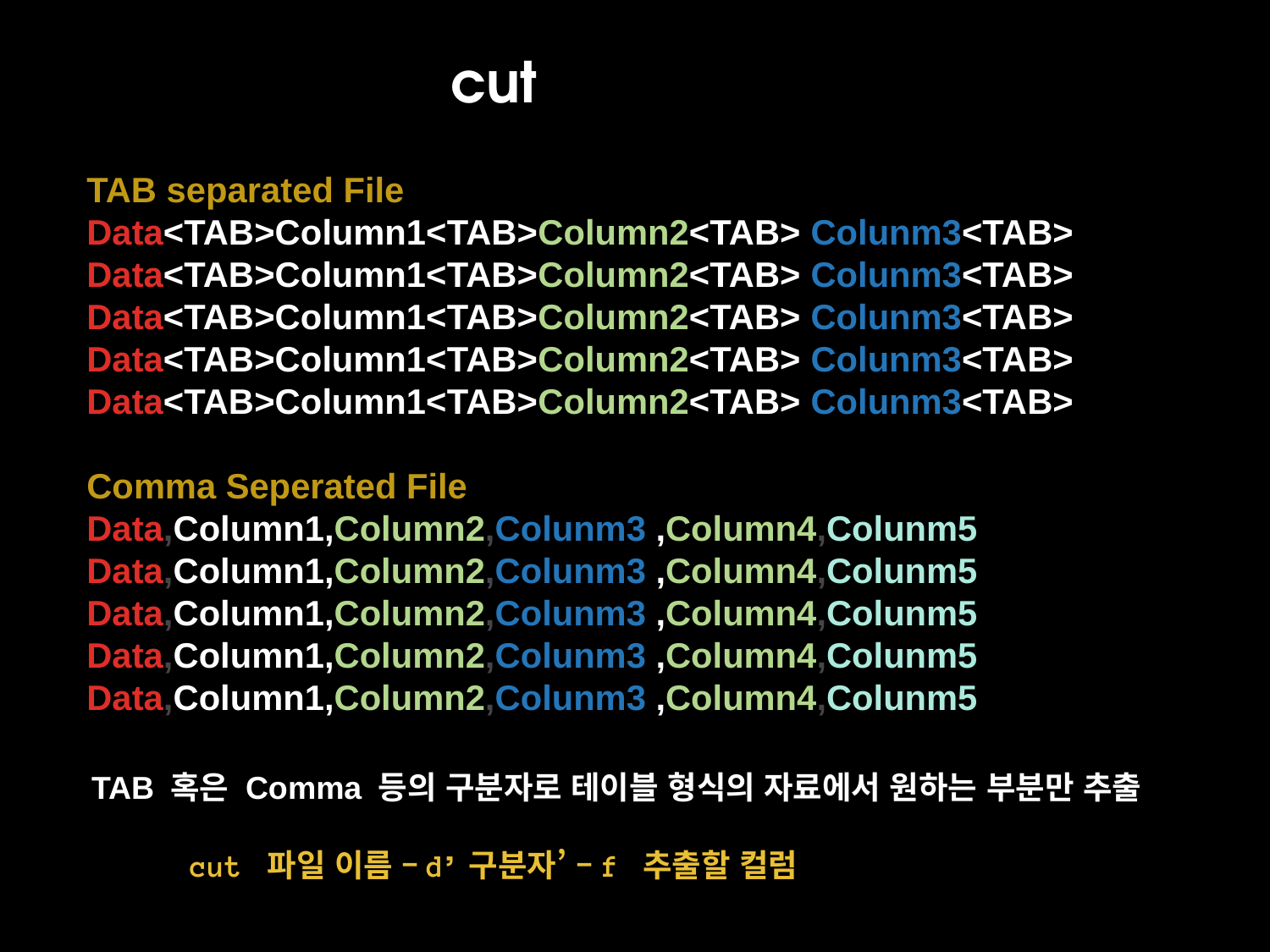

cut
TAB separated File
Data<TAB>Column1<TAB>Column2<TAB> Colunm3<TAB>
Data<TAB>Column1<TAB>Column2<TAB> Colunm3<TAB>
Data<TAB>Column1<TAB>Column2<TAB> Colunm3<TAB>
Data<TAB>Column1<TAB>Column2<TAB> Colunm3<TAB>
Data<TAB>Column1<TAB>Column2<TAB> Colunm3<TAB>

Comma Seperated File
Data,Column1,Column2,Colunm3 ,Column4,Colunm5
Data,Column1,Column2,Colunm3 ,Column4,Colunm5
Data,Column1,Column2,Colunm3 ,Column4,Colunm5
Data,Column1,Column2,Colunm3 ,Column4,Colunm5
Data,Column1,Column2,Colunm3 ,Column4,Colunm5

TAB 혹은 Comma 등의 구분자로 테이블 형식의 자료에서 원하는 부분만 추출
cut 파일 이름 –d’구분자’ –f 추출할 컬럼